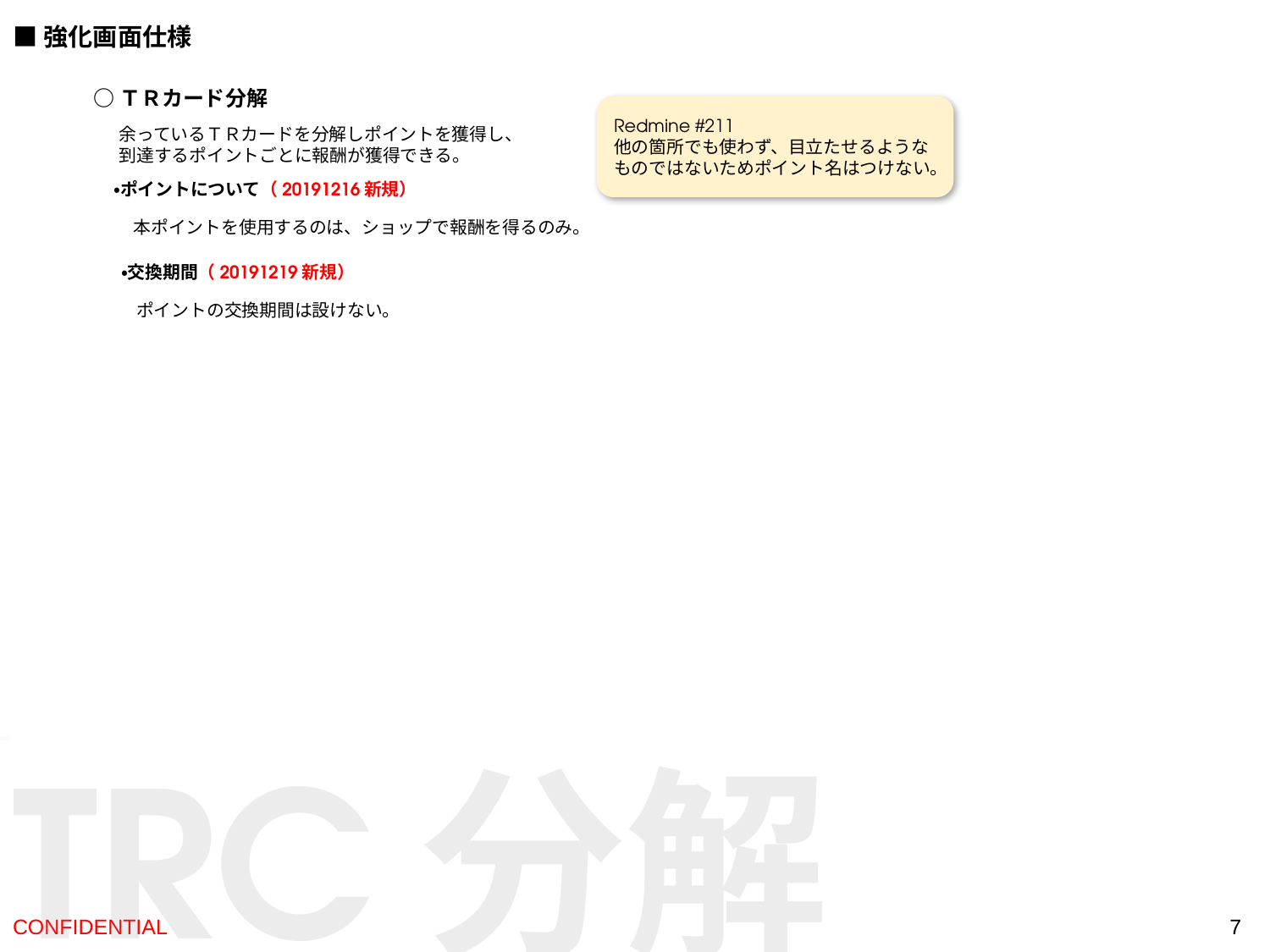

■強化画面仕様
○ＴＲカード分解
Redmine #211
他の箇所でも使わず、目立たせるようなものではないためポイント名はつけない。
余っているＴＲカードを分解しポイントを獲得し、
到達するポイントごとに報酬が獲得できる。

・ポイントについて（20191216新規）
本ポイントを使用するのは、ショップで報酬を得るのみ。
・交換期間（20191219新規）
ポイントの交換期間は設けない。
TRC分解
●○○○○
●○○○○
7
CONFIDENTIAL